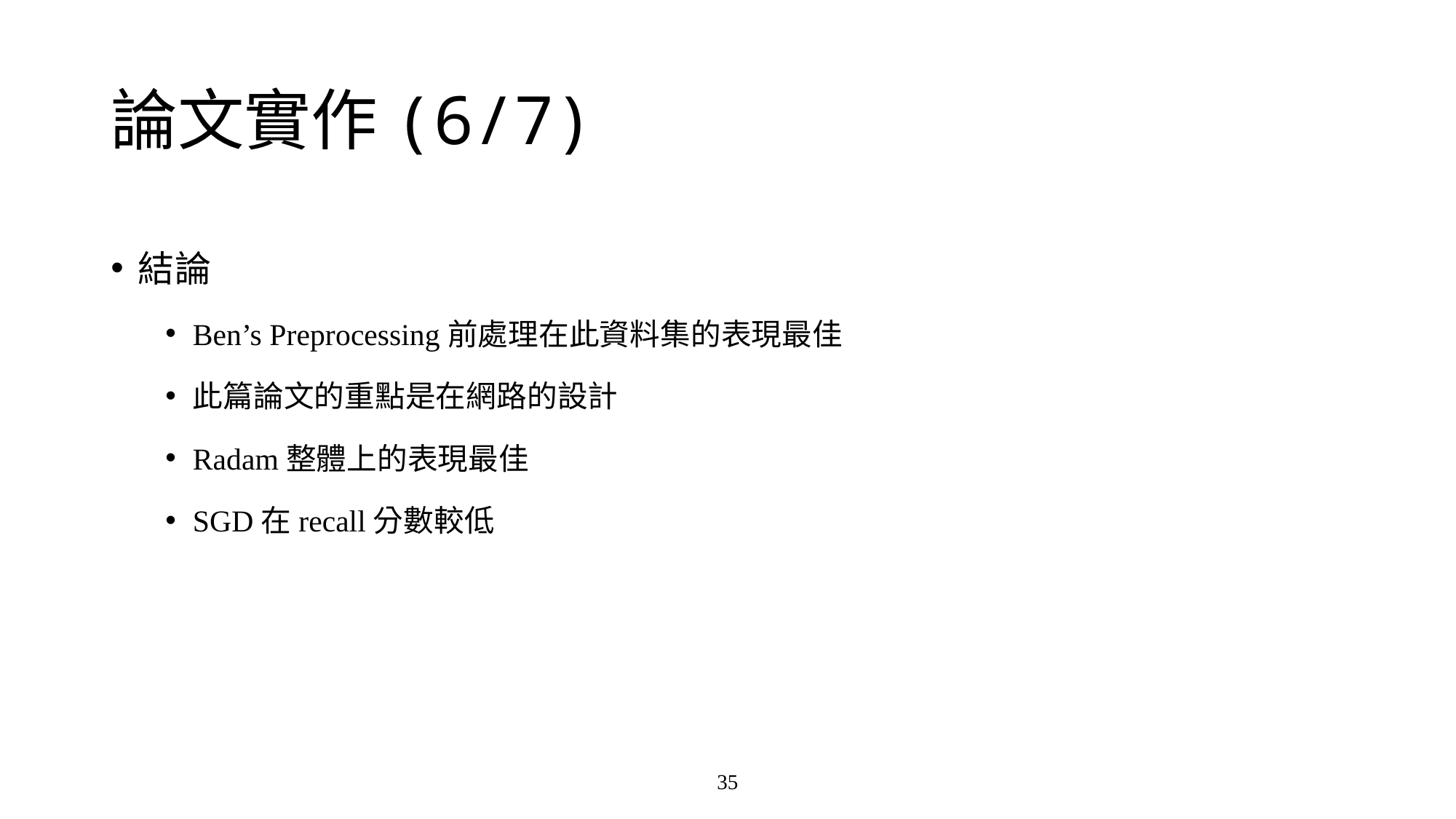

# 論文實作(6/7)
結論
Ben’s Preprocessing前處理在此資料集的表現最佳
此篇論文的重點是在網路的設計
Radam整體上的表現最佳
SGD在recall分數較低

35